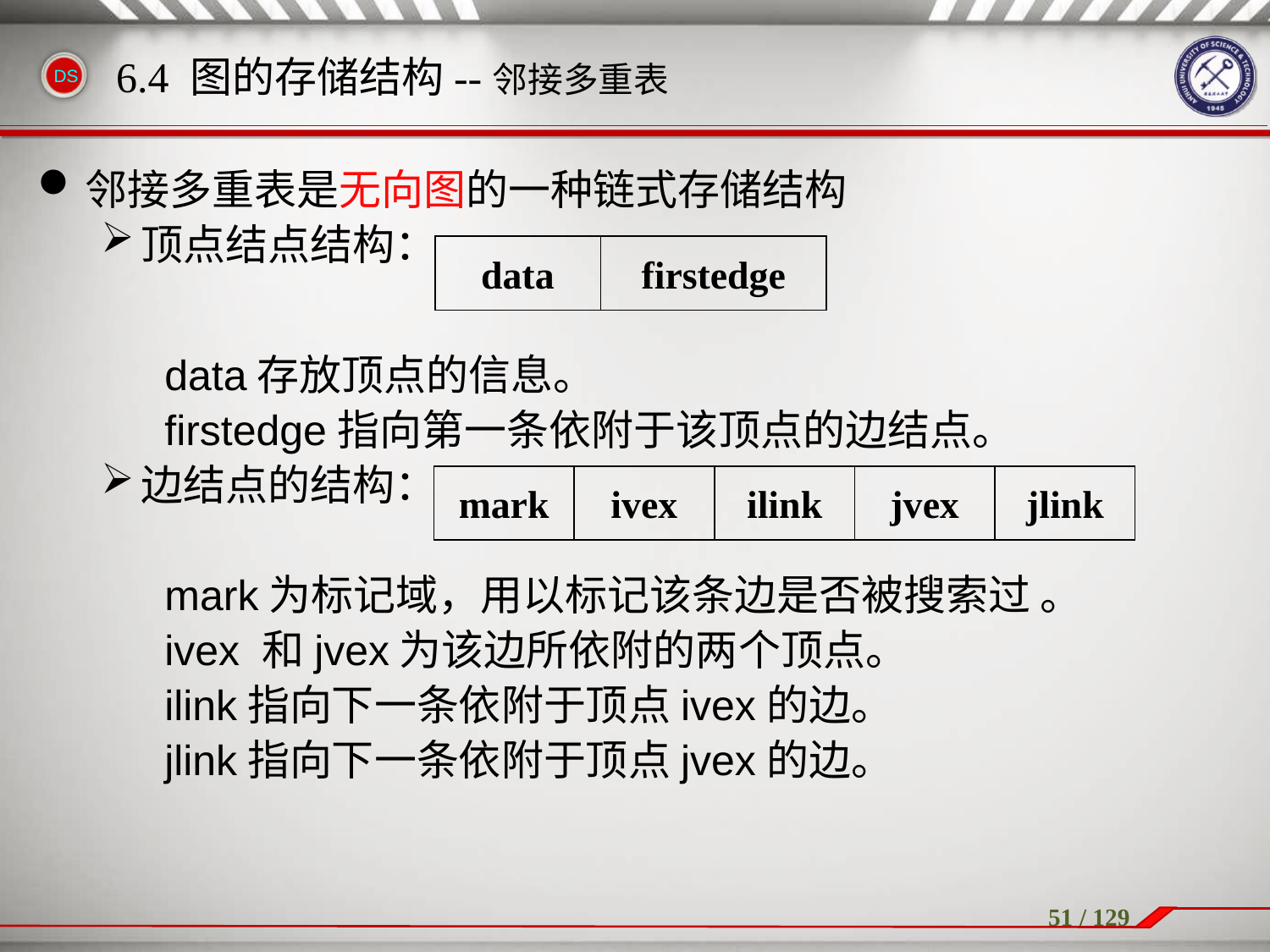

邻接多重表是无向图的一种链式存储结构
顶点结点结构：

data存放顶点的信息。
firstedge指向第一条依附于该顶点的边结点。
边结点的结构：

mark为标记域，用以标记该条边是否被搜索过 。
ivex 和jvex为该边所依附的两个顶点。
ilink指向下一条依附于顶点ivex的边。
jlink指向下一条依附于顶点jvex的边。

6.4 图的存储结构--邻接多重表
data
firstedge
mark
ivex
ilink
jvex
jlink